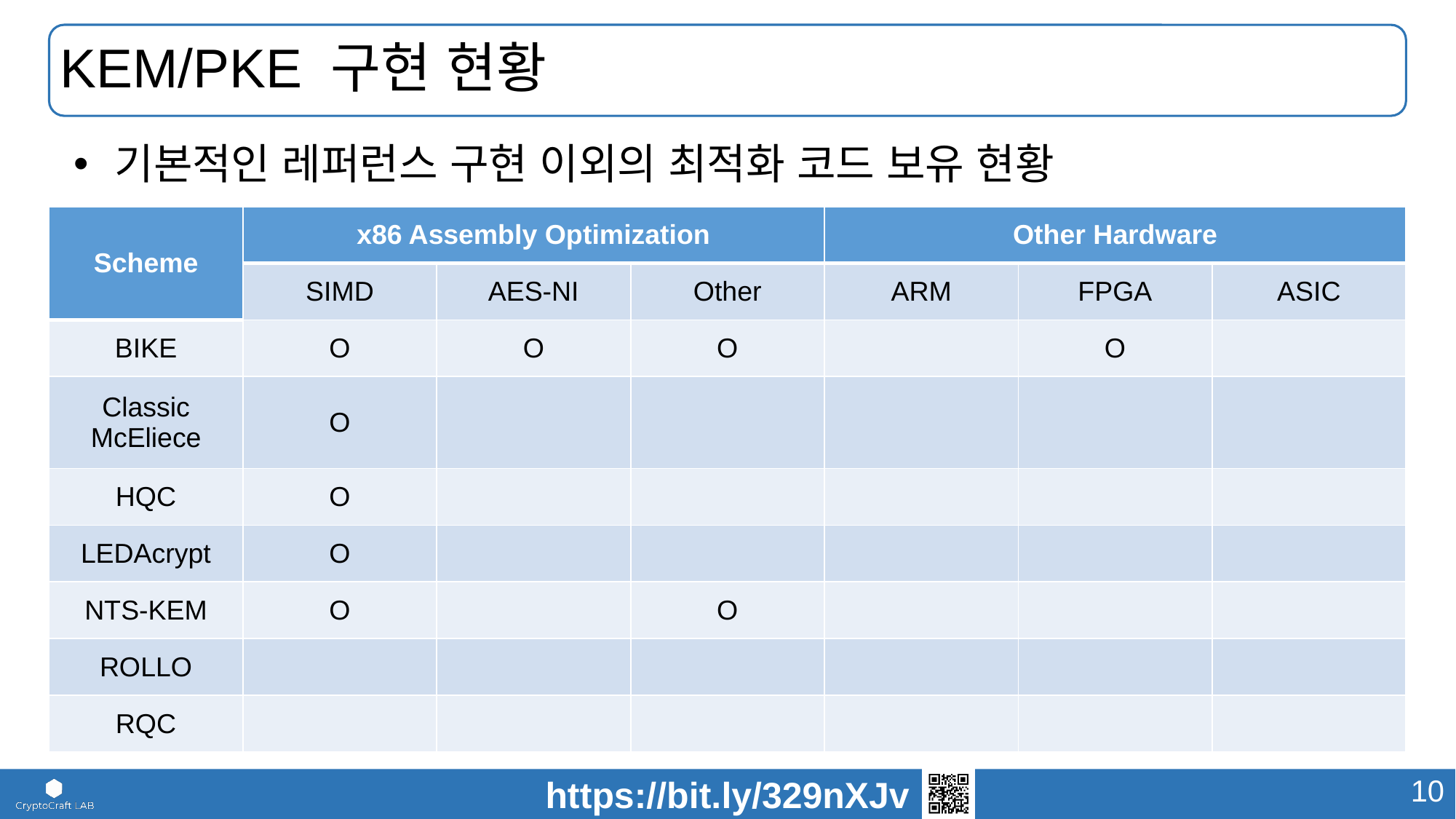

# KEM/PKE 구현 현황
기본적인 레퍼런스 구현 이외의 최적화 코드 보유 현황
| Scheme | x86 Assembly Optimization |  |  | Other Hardware |  |  |
| --- | --- | --- | --- | --- | --- | --- |
|  | SIMD | AES-NI | Other | ARM | FPGA | ASIC |
| BIKE | O | O | O |  | O |  |
| Classic McEliece | O |  |  |  |  |  |
| HQC | O |  |  |  |  |  |
| LEDAcrypt | O |  |  |  |  |  |
| NTS-KEM | O |  | O |  |  |  |
| ROLLO |  |  |  |  |  |  |
| RQC |  |  |  |  |  |  |